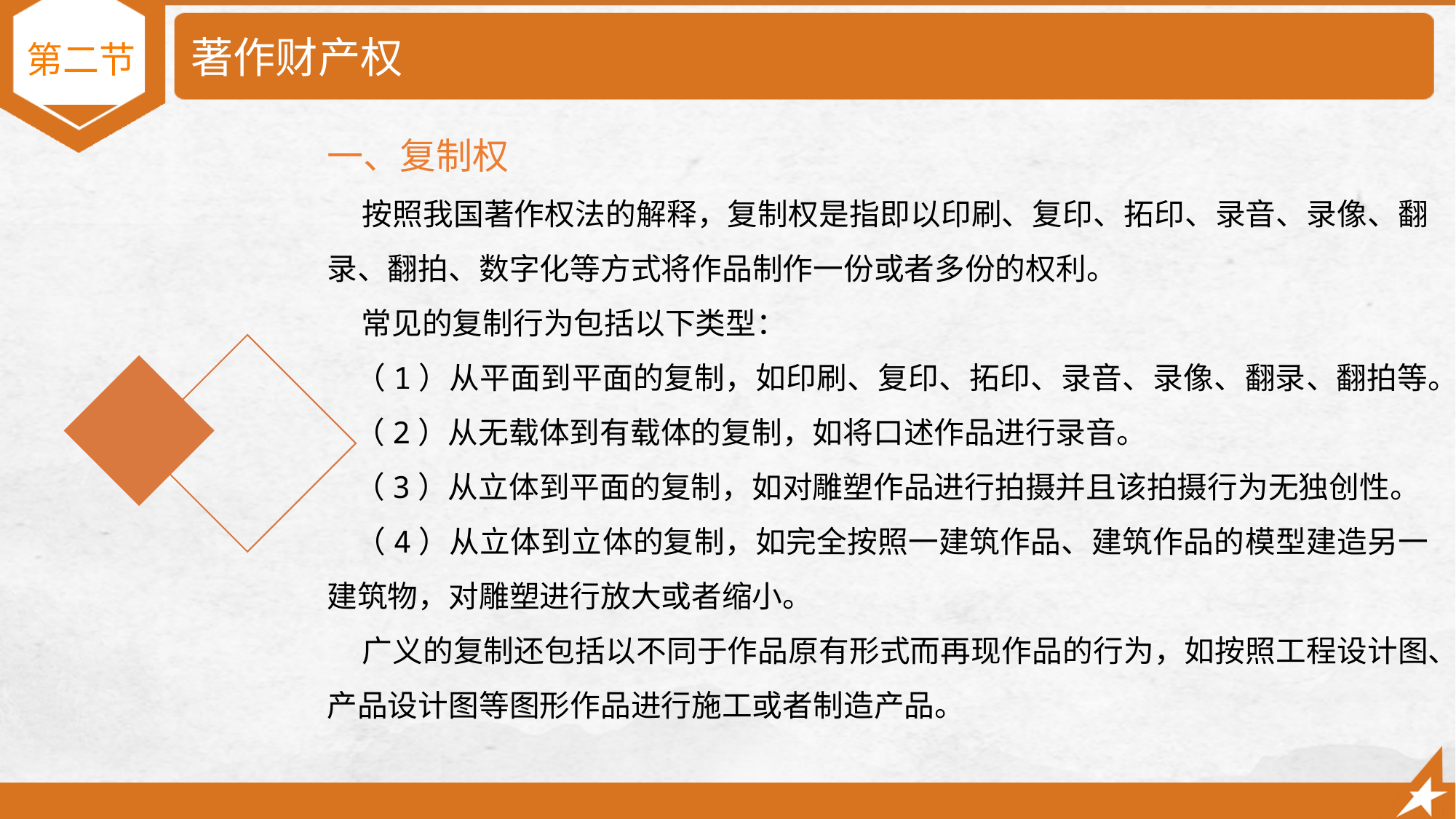

# 著作财产权
第二节
一、复制权
    按照我国著作权法的解释，复制权是指即以印刷、复印、拓印、录音、录像、翻录、翻拍、数字化等方式将作品制作一份或者多份的权利。
    常见的复制行为包括以下类型：
   （1）从平面到平面的复制，如印刷、复印、拓印、录音、录像、翻录、翻拍等。
   （2）从无载体到有载体的复制，如将口述作品进行录音。
   （3）从立体到平面的复制，如对雕塑作品进行拍摄并且该拍摄行为无独创性。
   （4）从立体到立体的复制，如完全按照一建筑作品、建筑作品的模型建造另一建筑物，对雕塑进行放大或者缩小。
    广义的复制还包括以不同于作品原有形式而再现作品的行为，如按照工程设计图、产品设计图等图形作品进行施工或者制造产品。